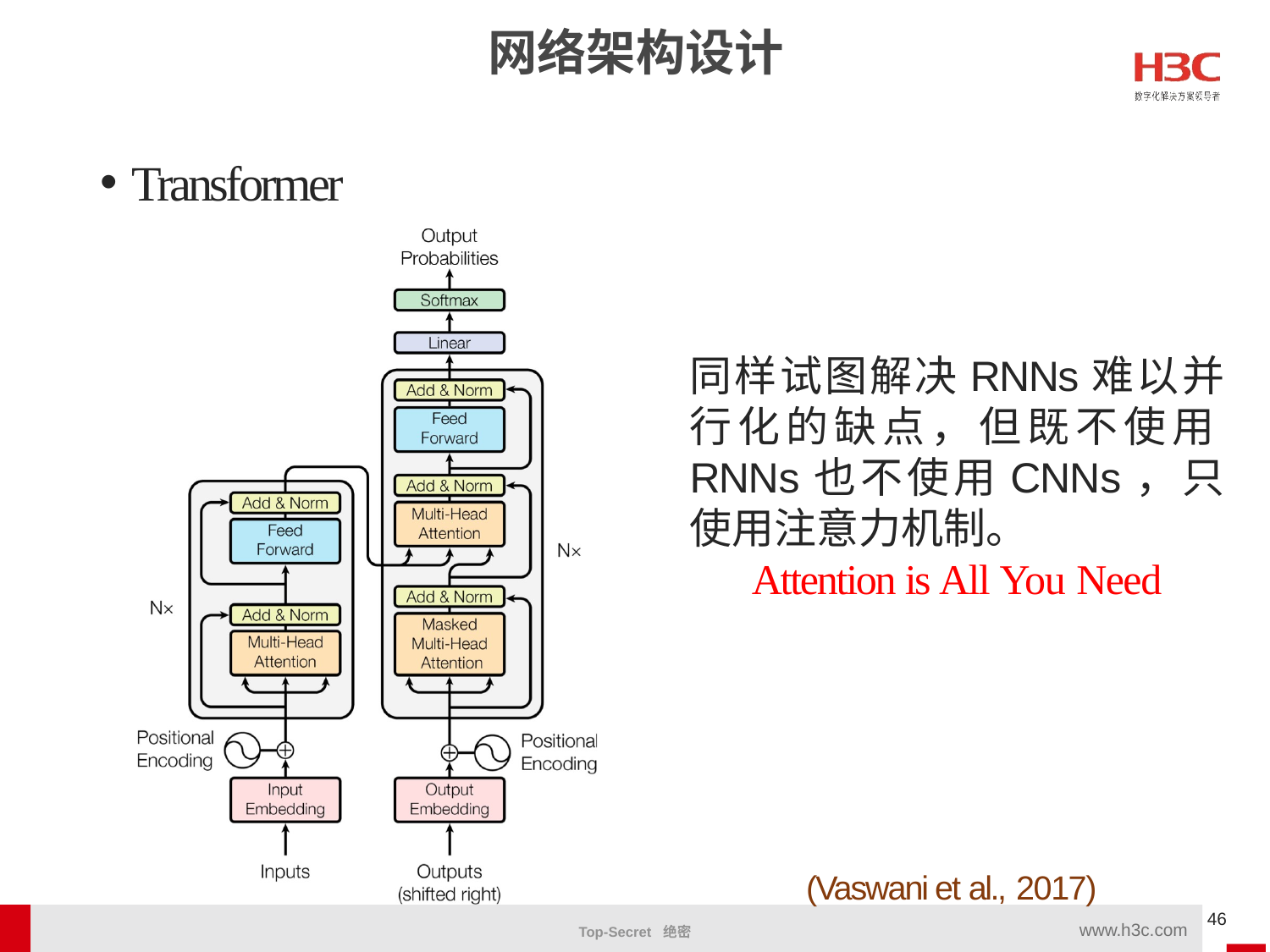

网络架构设计
Transformer

同样试图解决RNNs难以并行化的缺点，但既不使用RNNs也不使用CNNs，只使用注意力机制。
Attention is All You Need
(Vaswani et al., 2017)